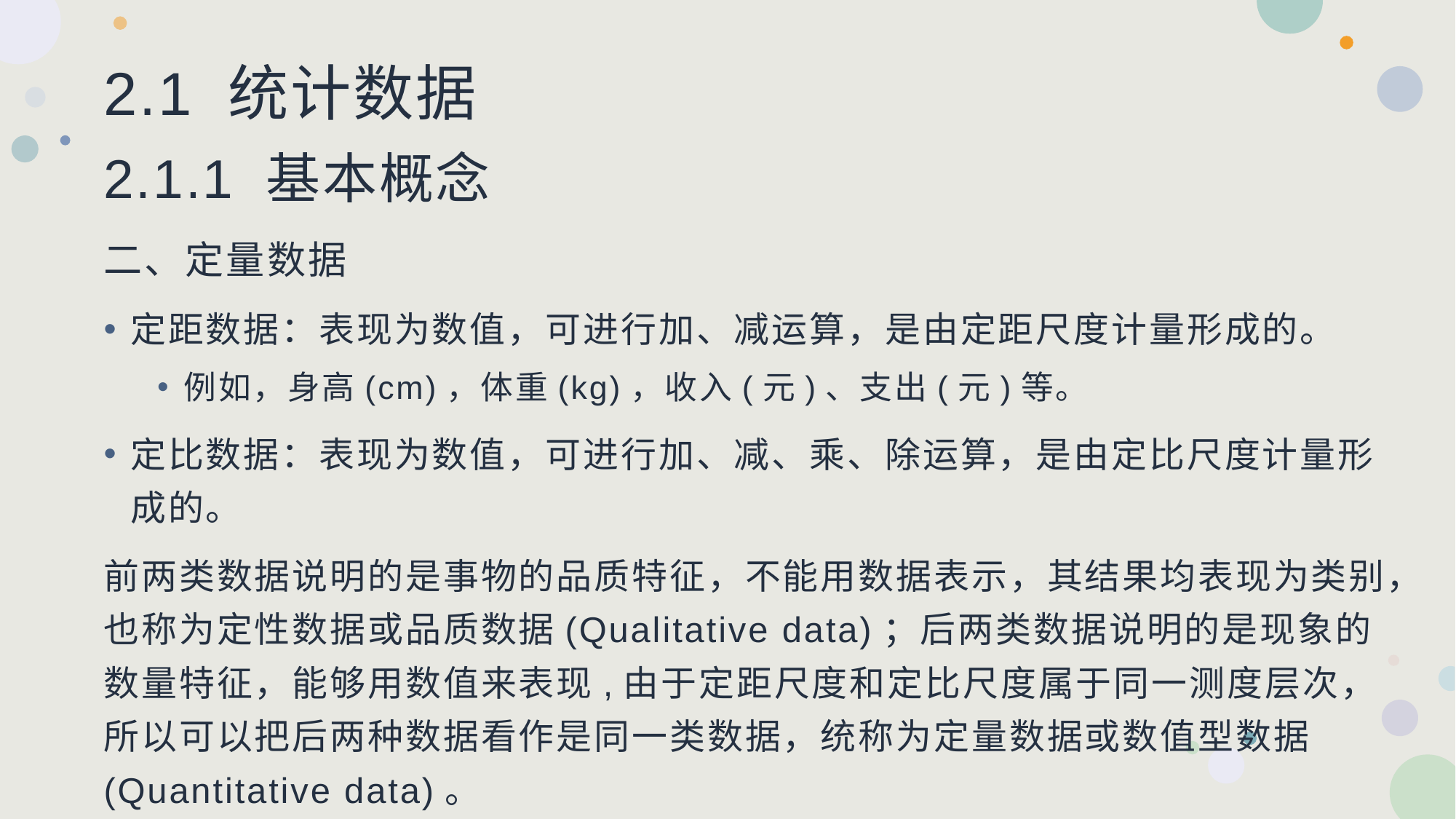

# 2.1 统计数据 2.1.1 基本概念
二、定量数据
定距数据：表现为数值，可进行加、减运算，是由定距尺度计量形成的。
例如，身高(cm)，体重(kg)，收入(元)、支出(元)等。
定比数据：表现为数值，可进行加、减、乘、除运算，是由定比尺度计量形成的。
前两类数据说明的是事物的品质特征，不能用数据表示，其结果均表现为类别，也称为定性数据或品质数据(Qualitative data)；后两类数据说明的是现象的数量特征，能够用数值来表现,由于定距尺度和定比尺度属于同一测度层次，所以可以把后两种数据看作是同一类数据，统称为定量数据或数值型数据(Quantitative data)。